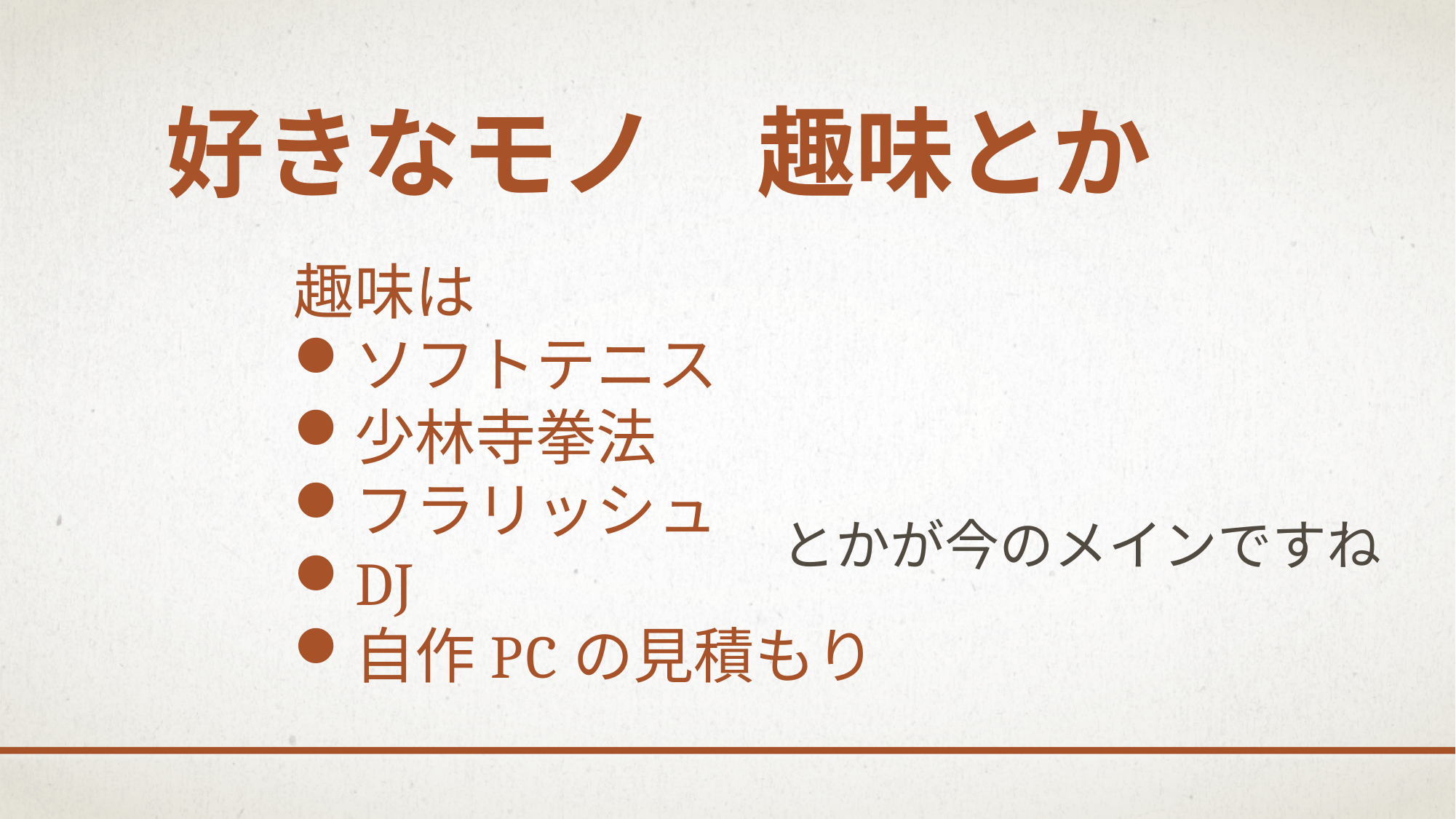

# 好きなモノ　趣味とか
趣味は
ソフトテニス
少林寺拳法
フラリッシュ
DJ
自作PCの見積もり
とかが今のメインですね